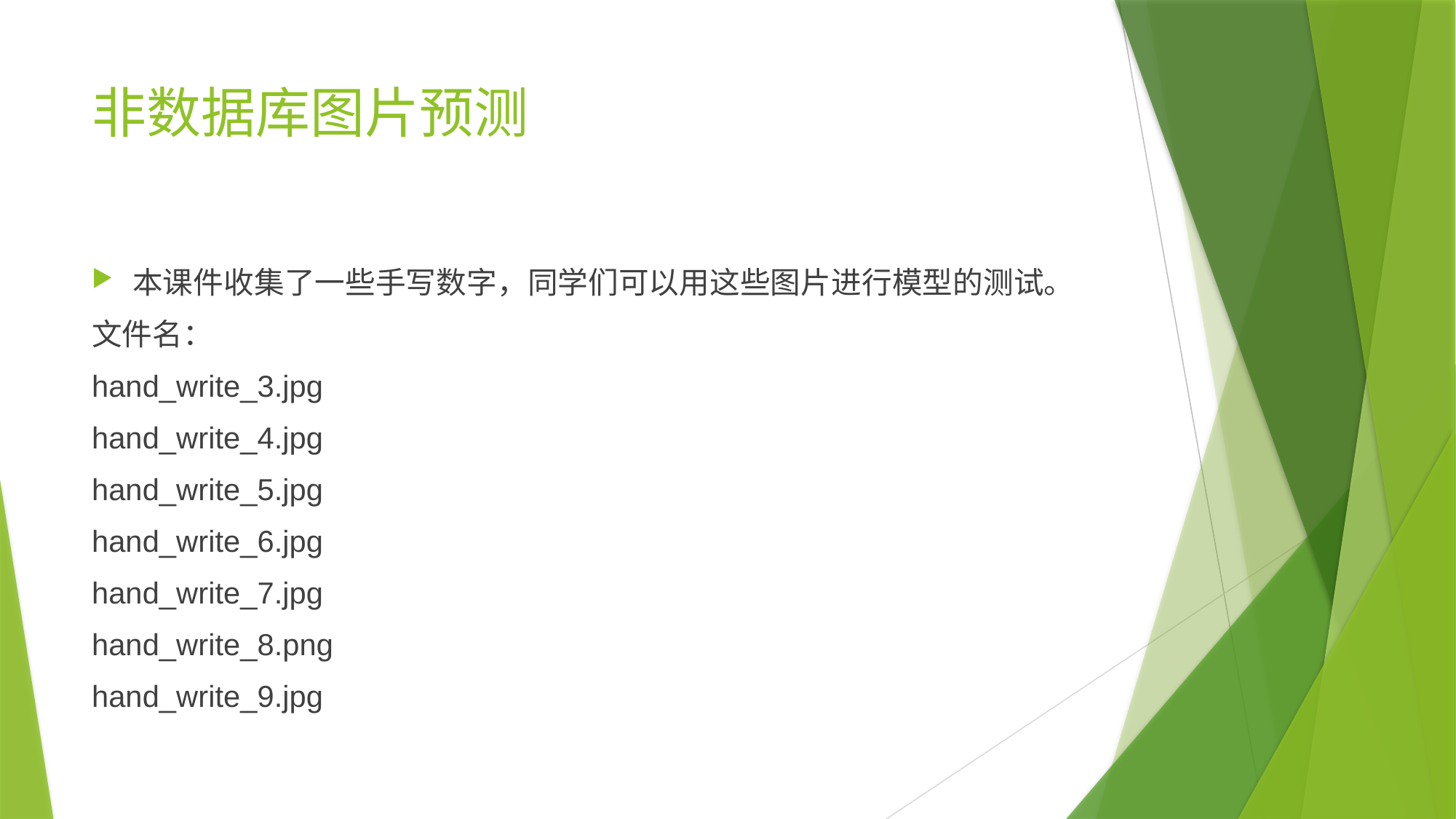

# 非数据库图片预测
本课件收集了一些手写数字，同学们可以用这些图片进行模型的测试。
文件名：
hand_write_3.jpg
hand_write_4.jpg
hand_write_5.jpg
hand_write_6.jpg
hand_write_7.jpg
hand_write_8.png
hand_write_9.jpg